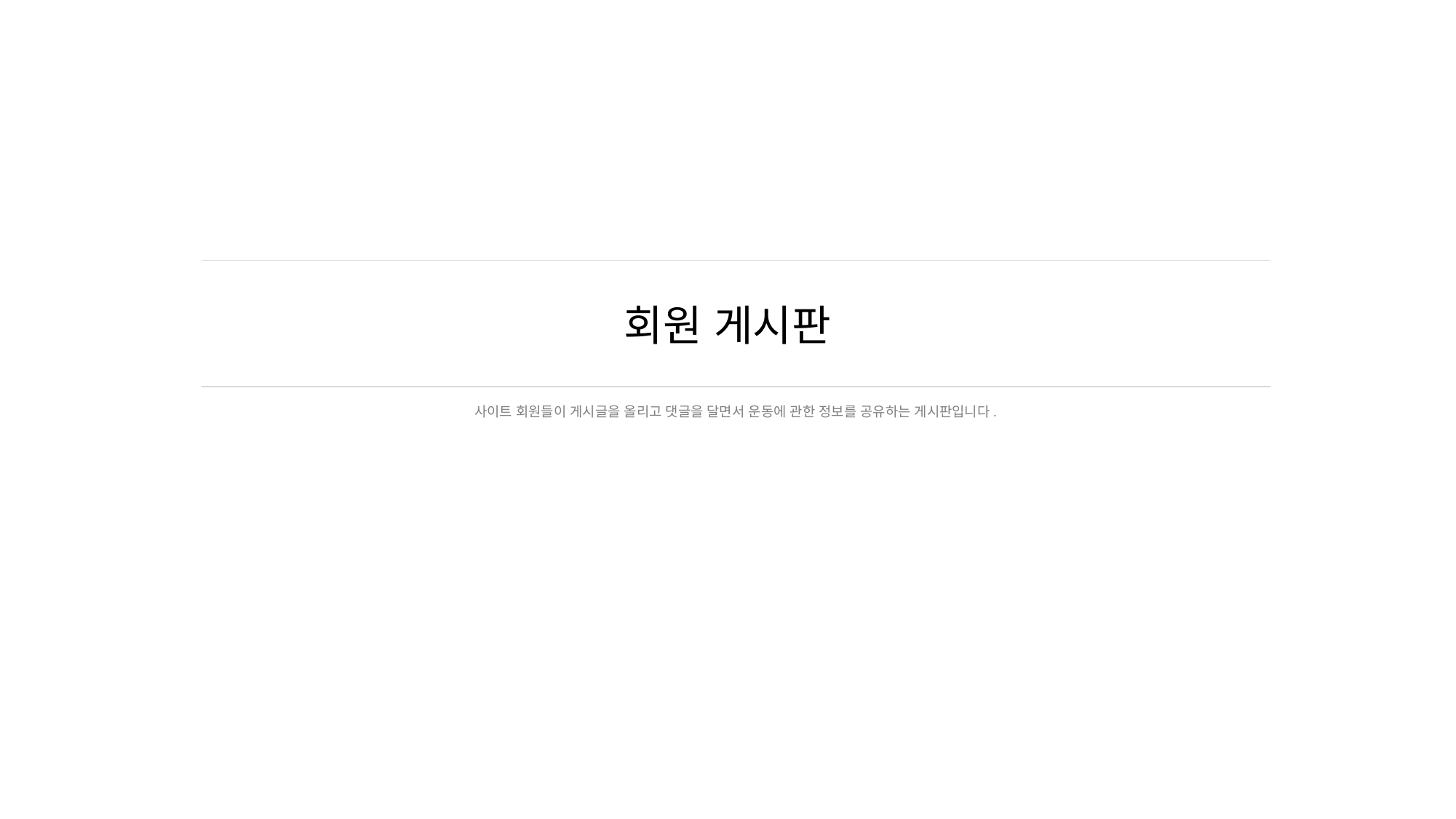

# 회원 게시판
사이트 회원들이 게시글을 올리고 댓글을 달면서 운동에 관한 정보를 공유하는 게시판입니다.